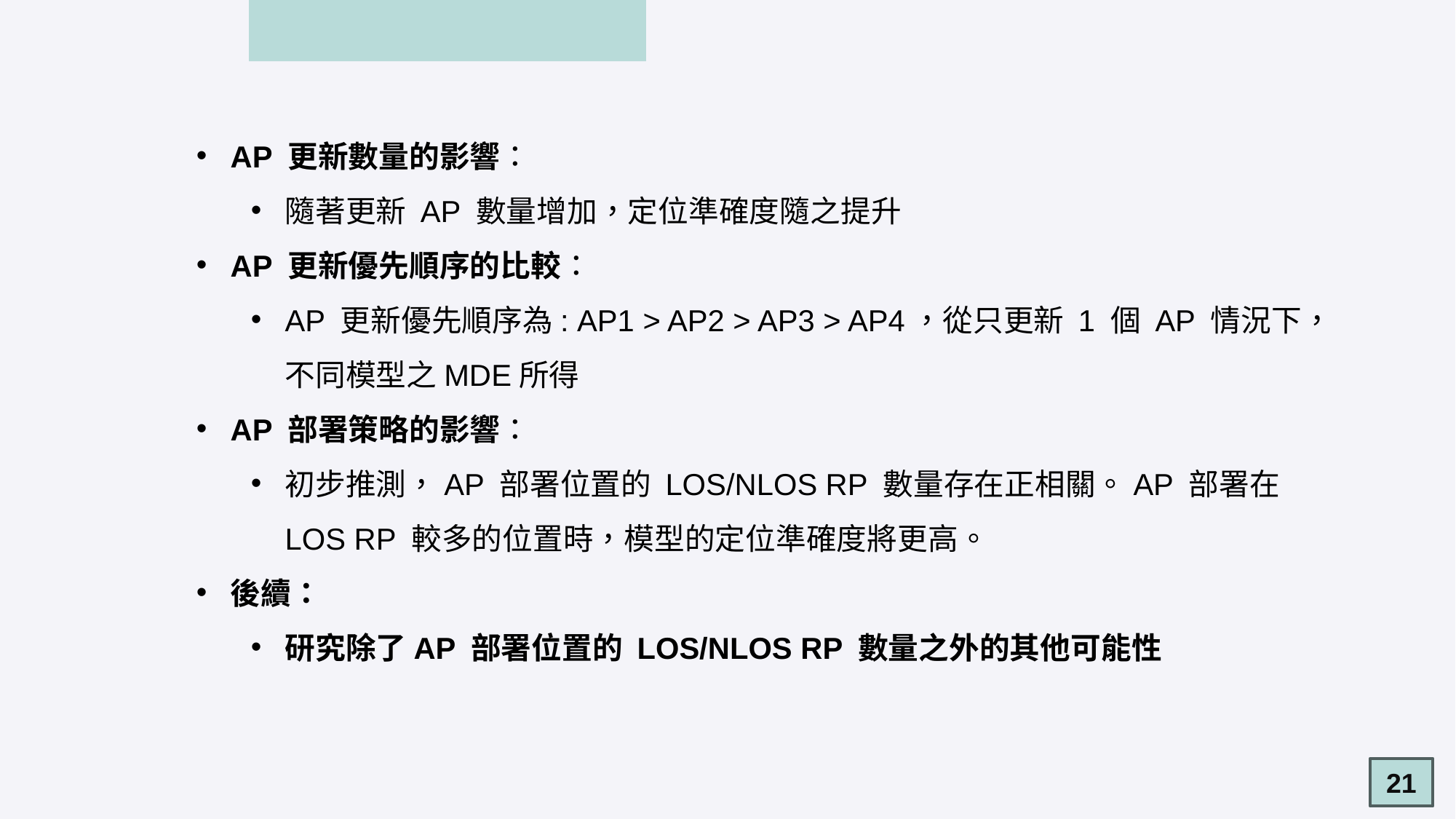

AP 更新數量的影響：
隨著更新 AP 數量增加，定位準確度隨之提升
AP 更新優先順序的比較：
AP 更新優先順序為: AP1 > AP2 > AP3 > AP4，從只更新 1 個 AP 情況下，不同模型之MDE所得
AP 部署策略的影響：
初步推測，AP 部署位置的 LOS/NLOS RP 數量存在正相關。AP 部署在 LOS RP 較多的位置時，模型的定位準確度將更高。
後續：
研究除了AP 部署位置的 LOS/NLOS RP 數量之外的其他可能性

21